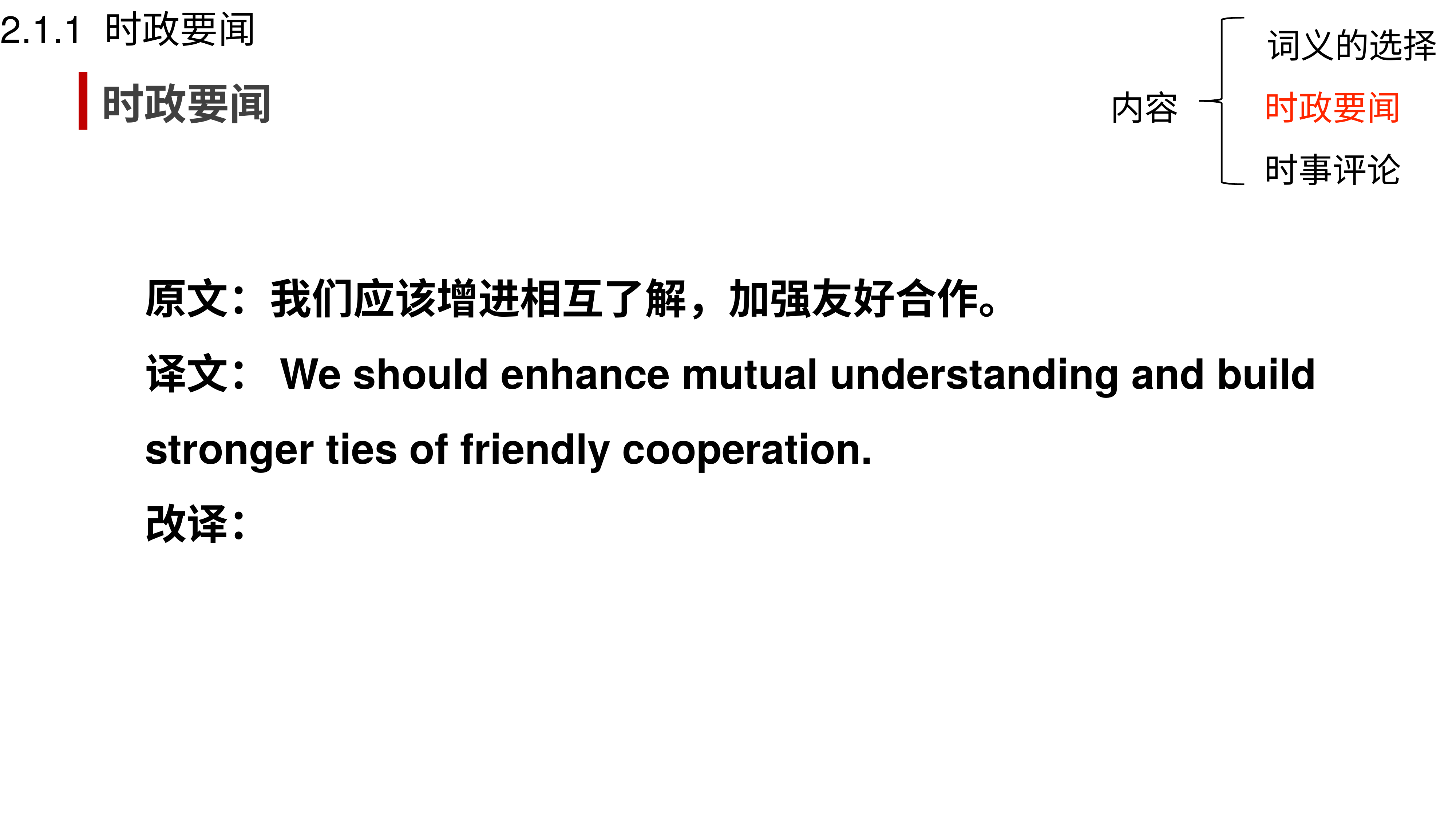

2.1.1 时政要闻

词义的选择
时政要闻

内容
时政要闻
时事评论
原文：我们应该增进相互了解，加强友好合作。
译文：We should enhance mutual understanding and build stronger ties of friendly cooperation.
改译：